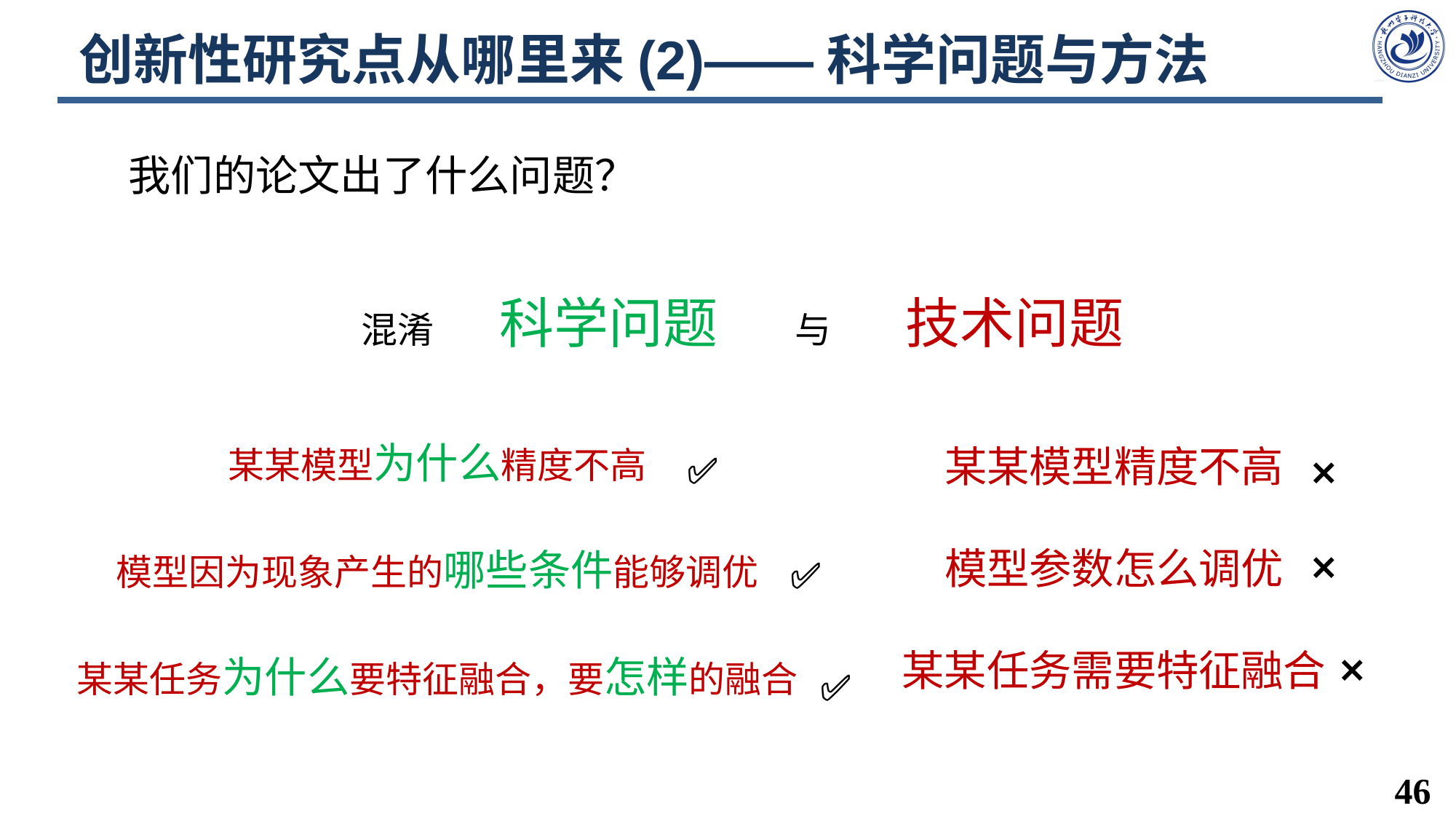

# 创新性研究点从哪里来(2)——科学问题与方法
我们的论文出了什么问题？
混淆        科学问题       与         技术问题
某某模型为什么精度不高
模型因为现象产生的哪些条件能够调优
某某任务为什么要特征融合，要怎样的融合
某某模型精度不高
模型参数怎么调优
某某任务需要特征融合
✅
❌
❌
✅
❌
✅
46